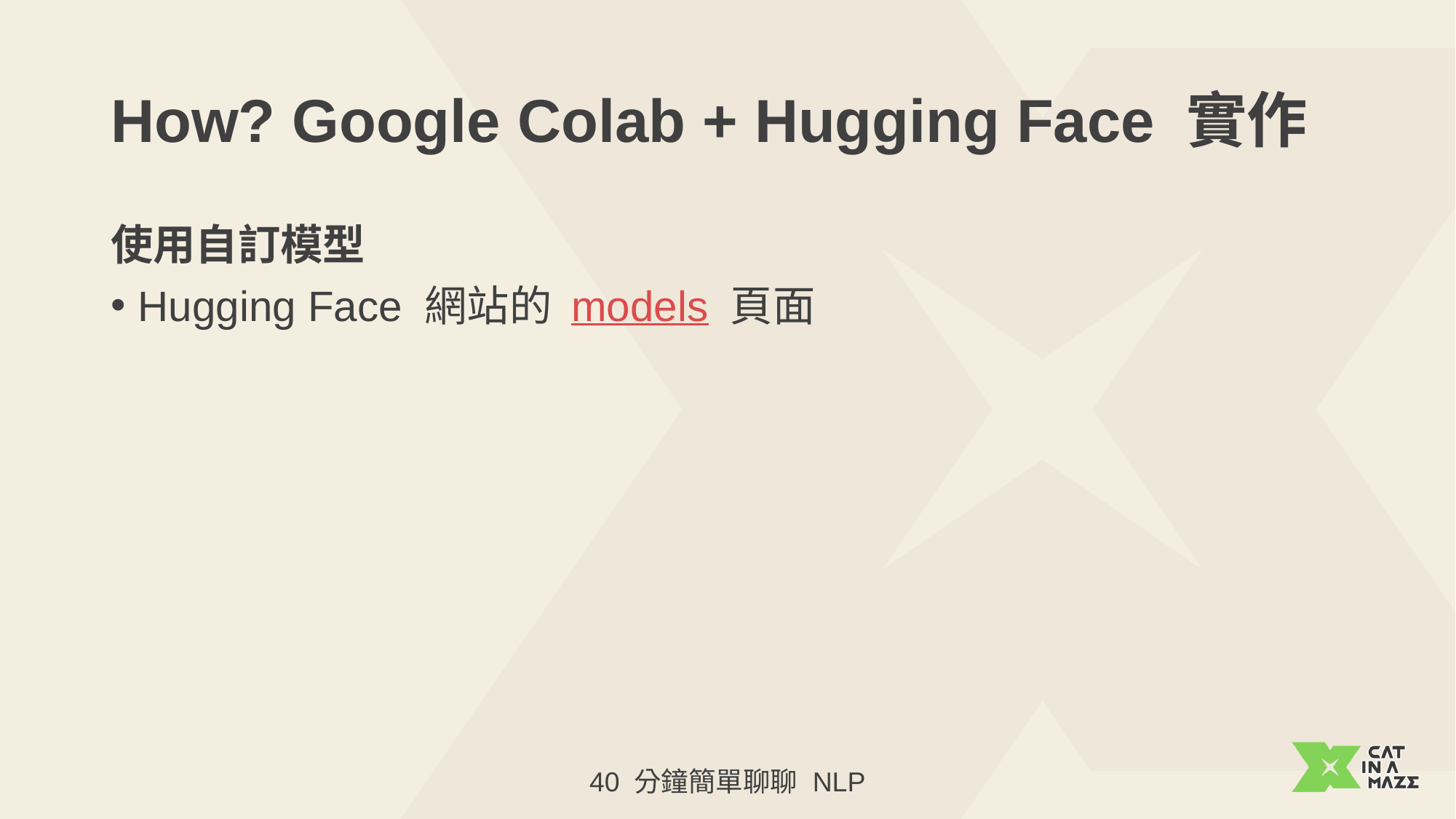

# How? Google Colab + Hugging Face 實作
使用自訂模型
Hugging Face 網站的 models 頁面
40 分鐘簡單聊聊 NLP